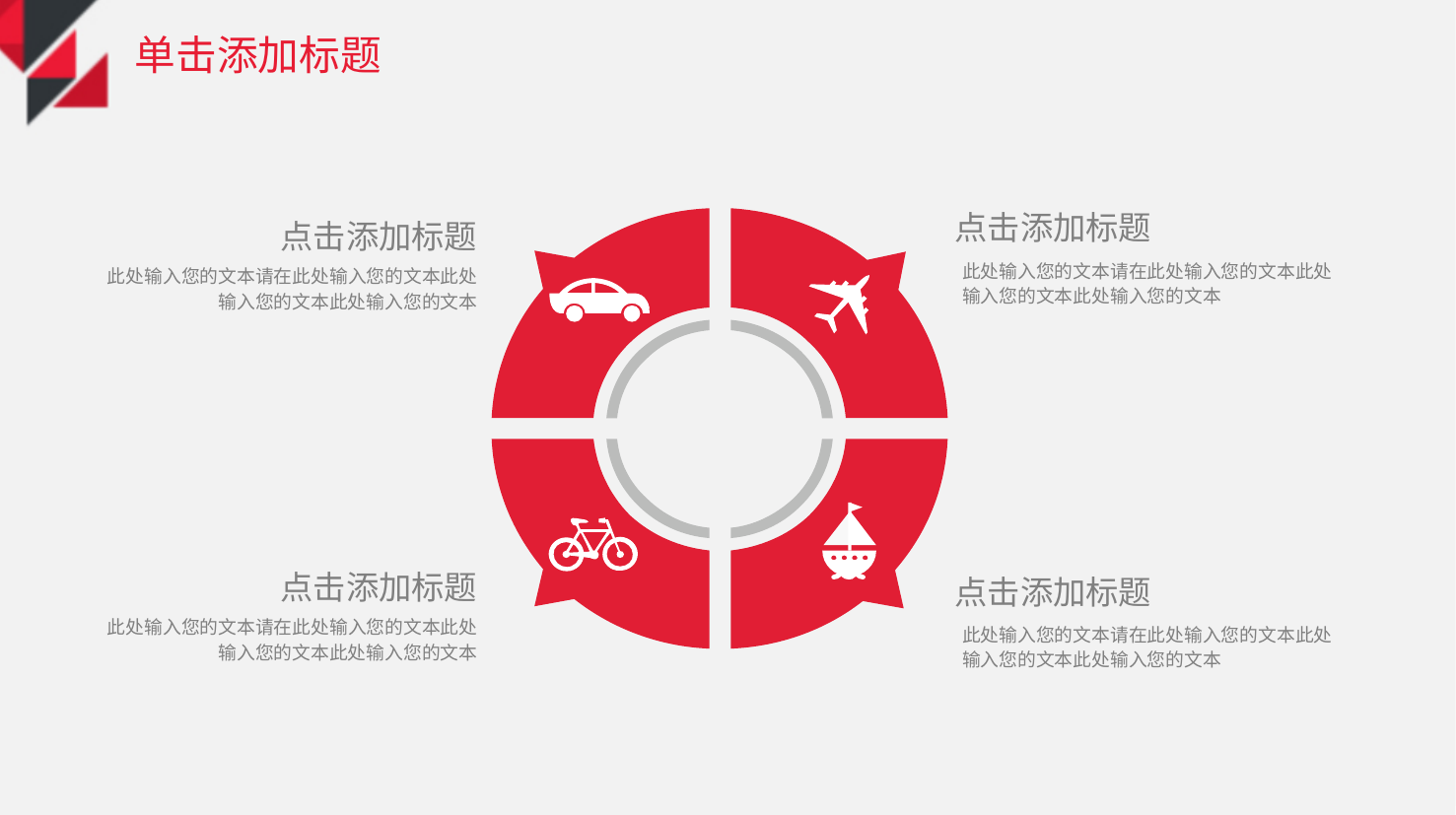

点击添加标题
此处输入您的文本请在此处输入您的文本此处输入您的文本此处输入您的文本
点击添加标题
此处输入您的文本请在此处输入您的文本此处输入您的文本此处输入您的文本

点击添加标题
此处输入您的文本请在此处输入您的文本此处输入您的文本此处输入您的文本
点击添加标题
此处输入您的文本请在此处输入您的文本此处输入您的文本此处输入您的文本